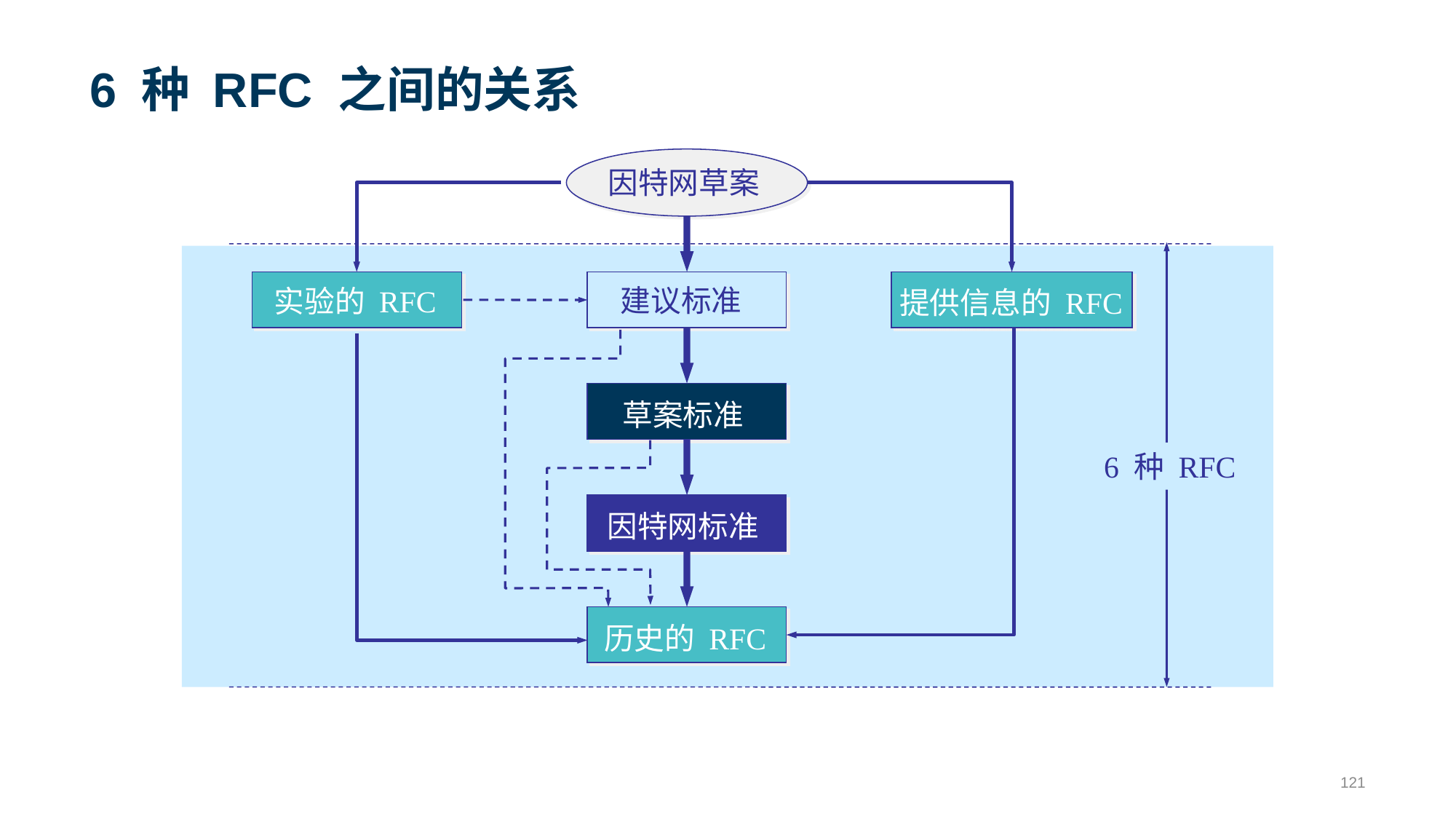

# 6 种 RFC 之间的关系

因特网草案

建议标准
实验的 RFC
提供信息的 RFC

草案标准

6 种 RFC

因特网标准

历史的 RFC

121